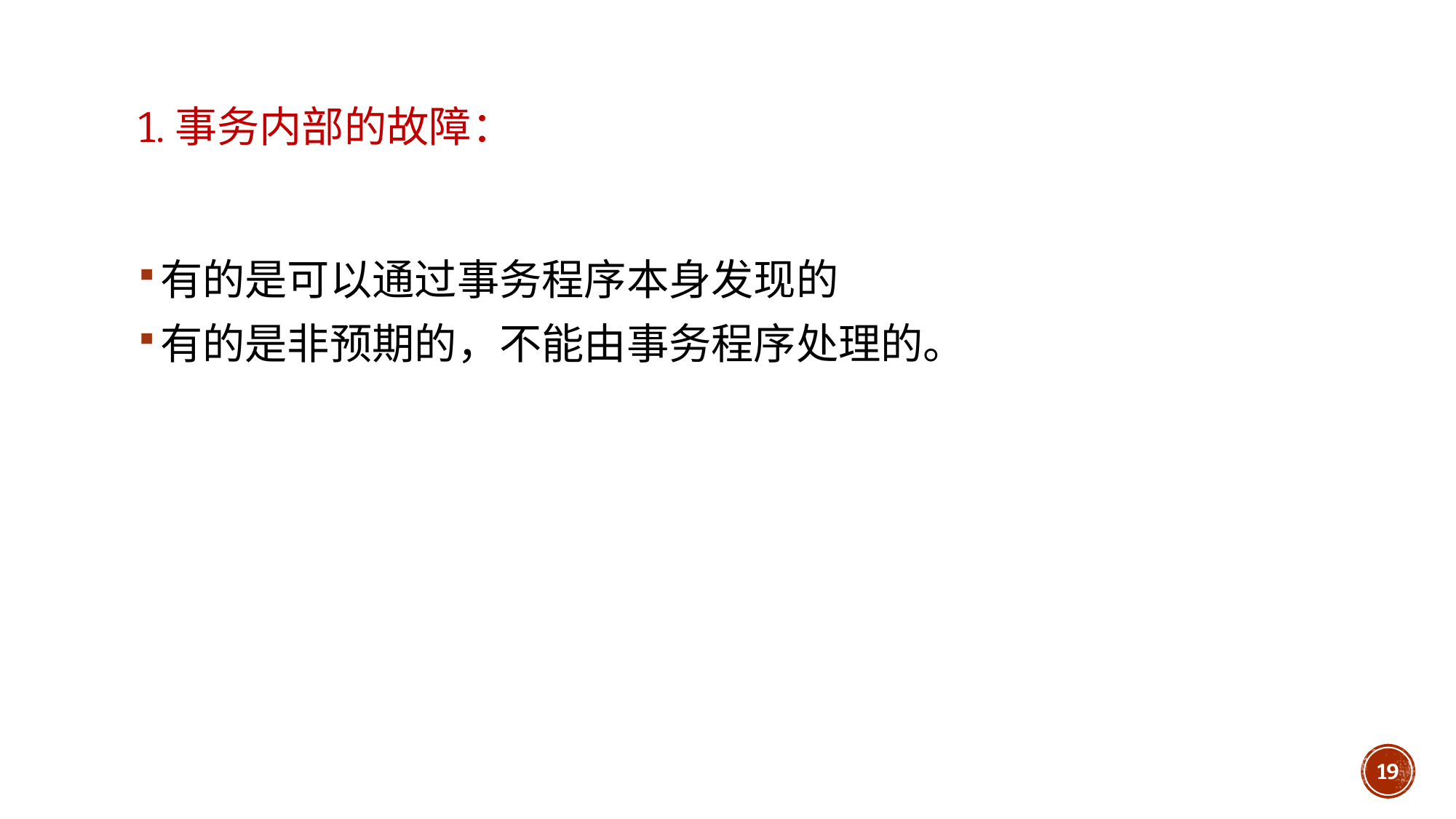

# 1.事务内部的故障：
有的是可以通过事务程序本身发现的
有的是非预期的，不能由事务程序处理的。
19